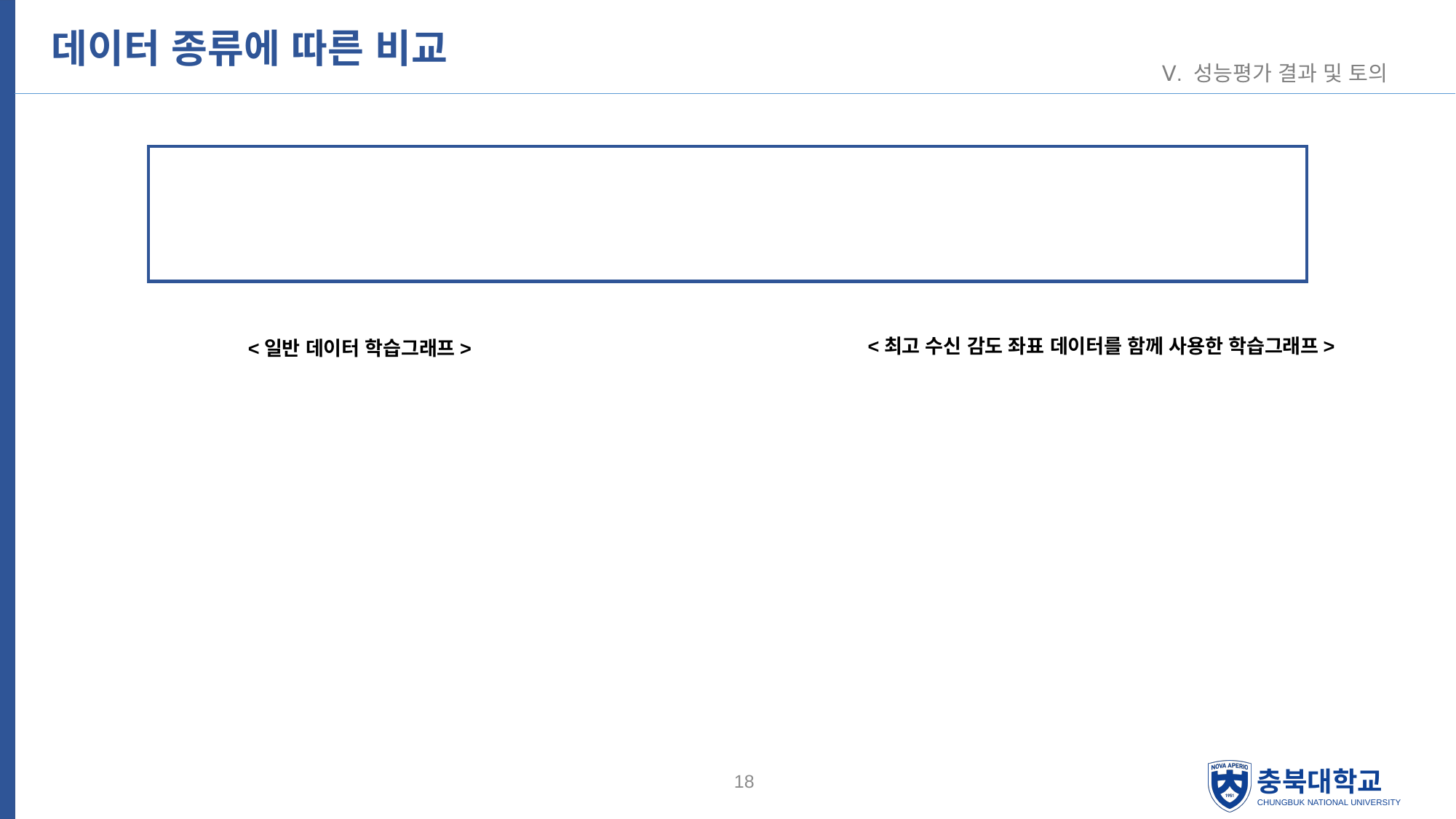

# 데이터 종류에 따른 비교
Ⅴ. 성능평가 결과 및 토의

<최고 수신 감도 좌표 데이터를 함께 사용한 학습그래프>
<일반 데이터 학습그래프>
18